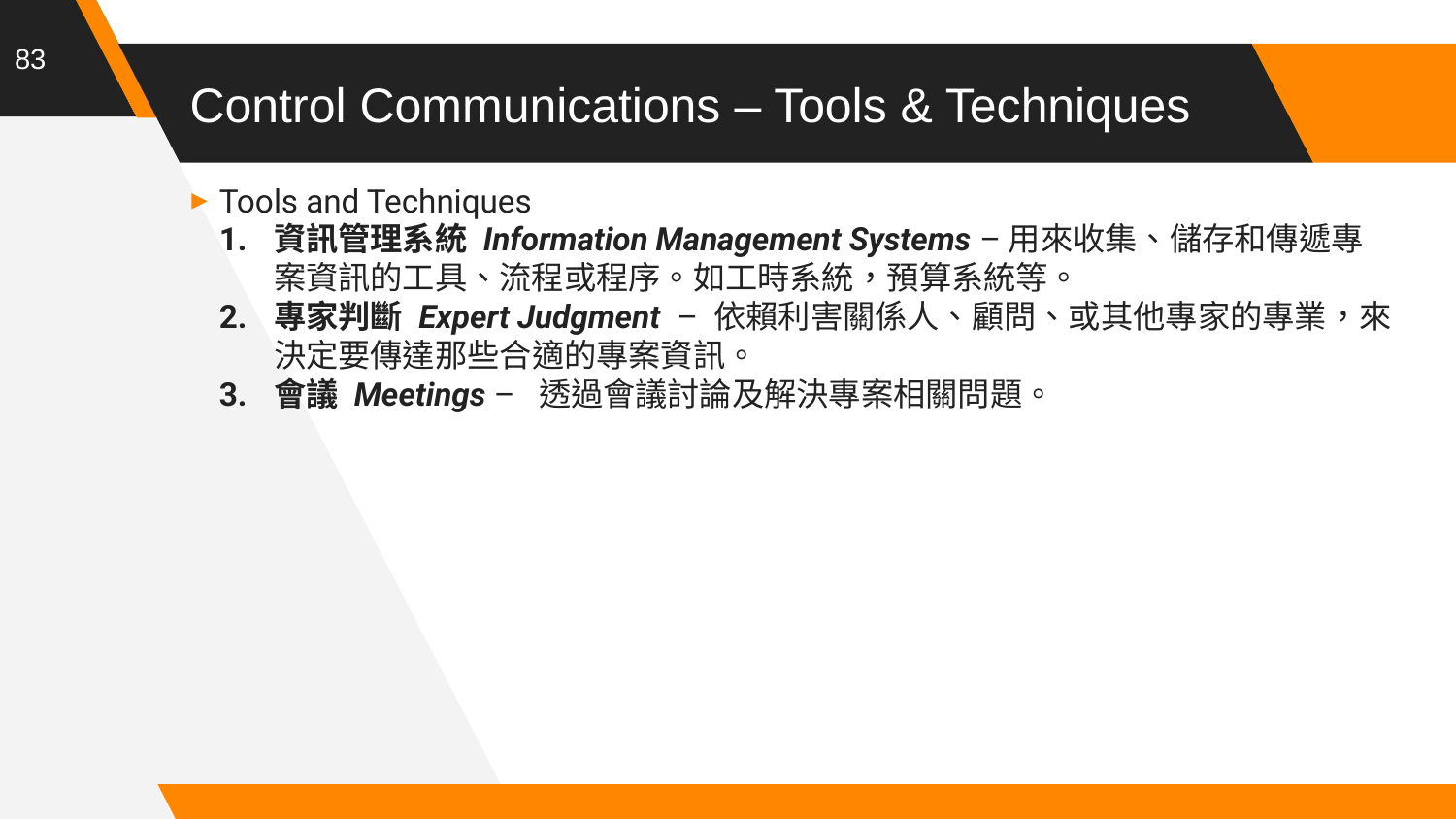

83
# Control Communications – Tools & Techniques
Tools and Techniques
資訊管理系統 Information Management Systems –用來收集、儲存和傳遞專案資訊的工具、流程或程序。如工時系統，預算系統等。
專家判斷 Expert Judgment  – 依賴利害關係人、顧問、或其他專家的專業，來決定要傳達那些合適的專案資訊。
會議 Meetings –  透過會議討論及解決專案相關問題。